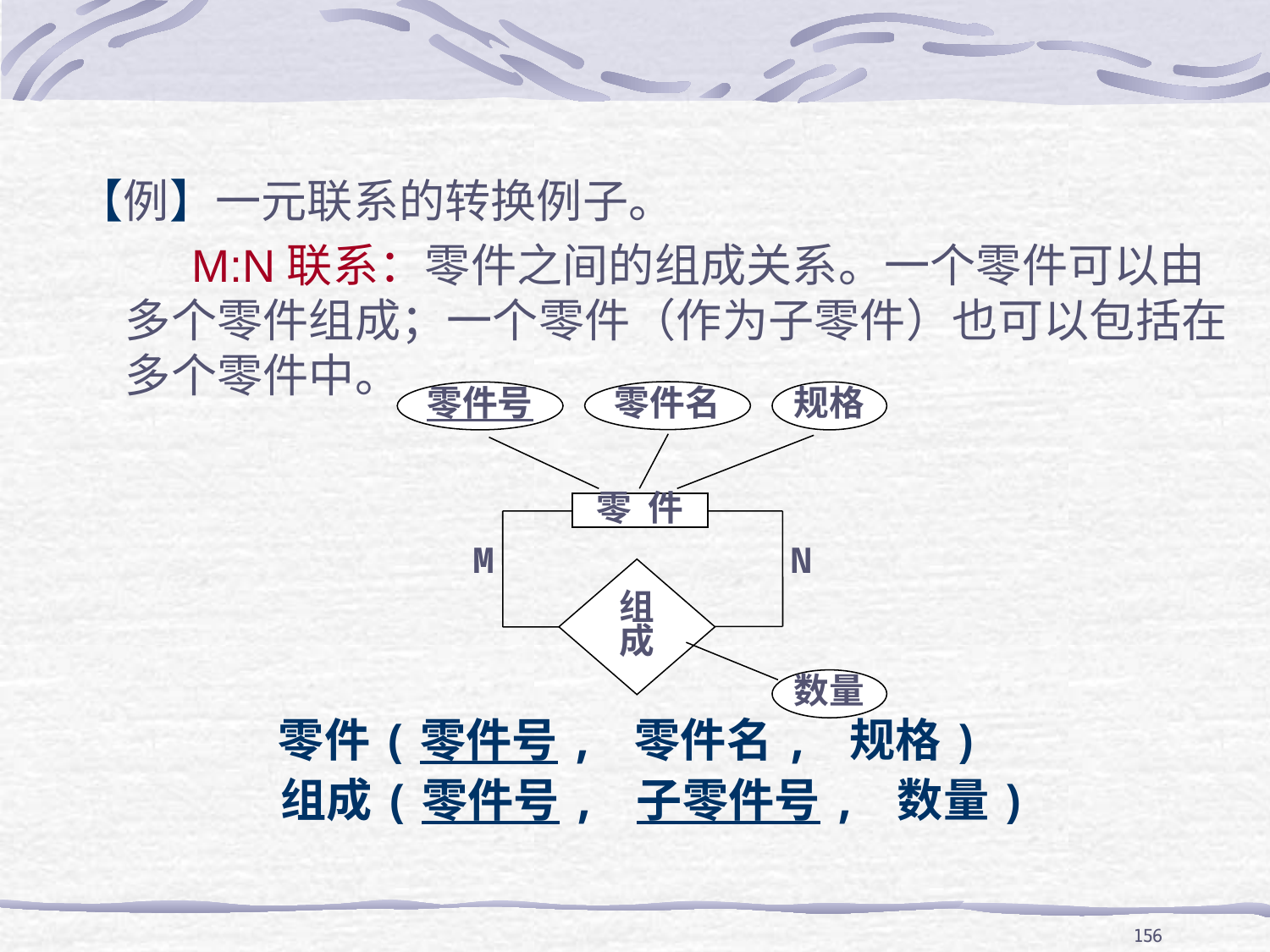

【例】一元联系的转换例子。
         M:N联系：零件之间的组成关系。一个零件可以由多个零件组成；一个零件（作为子零件）也可以包括在多个零件中。
零件名
零件号
规格

零  件

M
N
组成

数量
      零件(零件号, 零件名, 规格)
     组成(零件号, 子零件号, 数量)
156